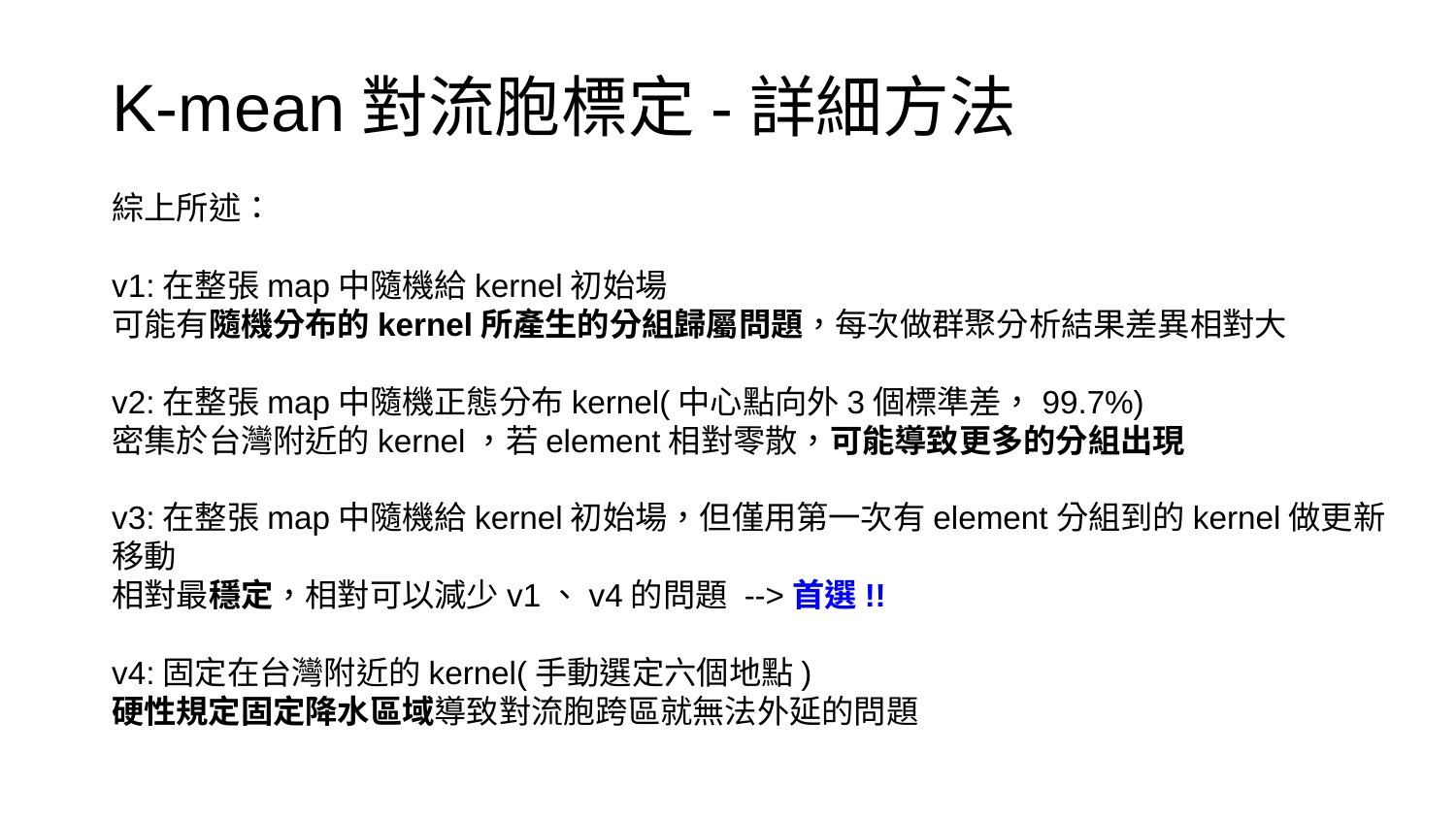

K-mean對流胞標定-詳細方法

綜上所述：

v1:在整張map中隨機給kernel初始場
可能有隨機分布的kernel所產生的分組歸屬問題，每次做群聚分析結果差異相對大

v2:在整張map中隨機正態分布kernel(中心點向外3個標準差，99.7%)
密集於台灣附近的kernel，若element相對零散，可能導致更多的分組出現

v3:在整張map中隨機給kernel初始場，但僅用第一次有element分組到的kernel做更新移動
相對最穩定，相對可以減少v1、v4的問題 -->首選!!

v4:固定在台灣附近的kernel(手動選定六個地點)
硬性規定固定降水區域導致對流胞跨區就無法外延的問題